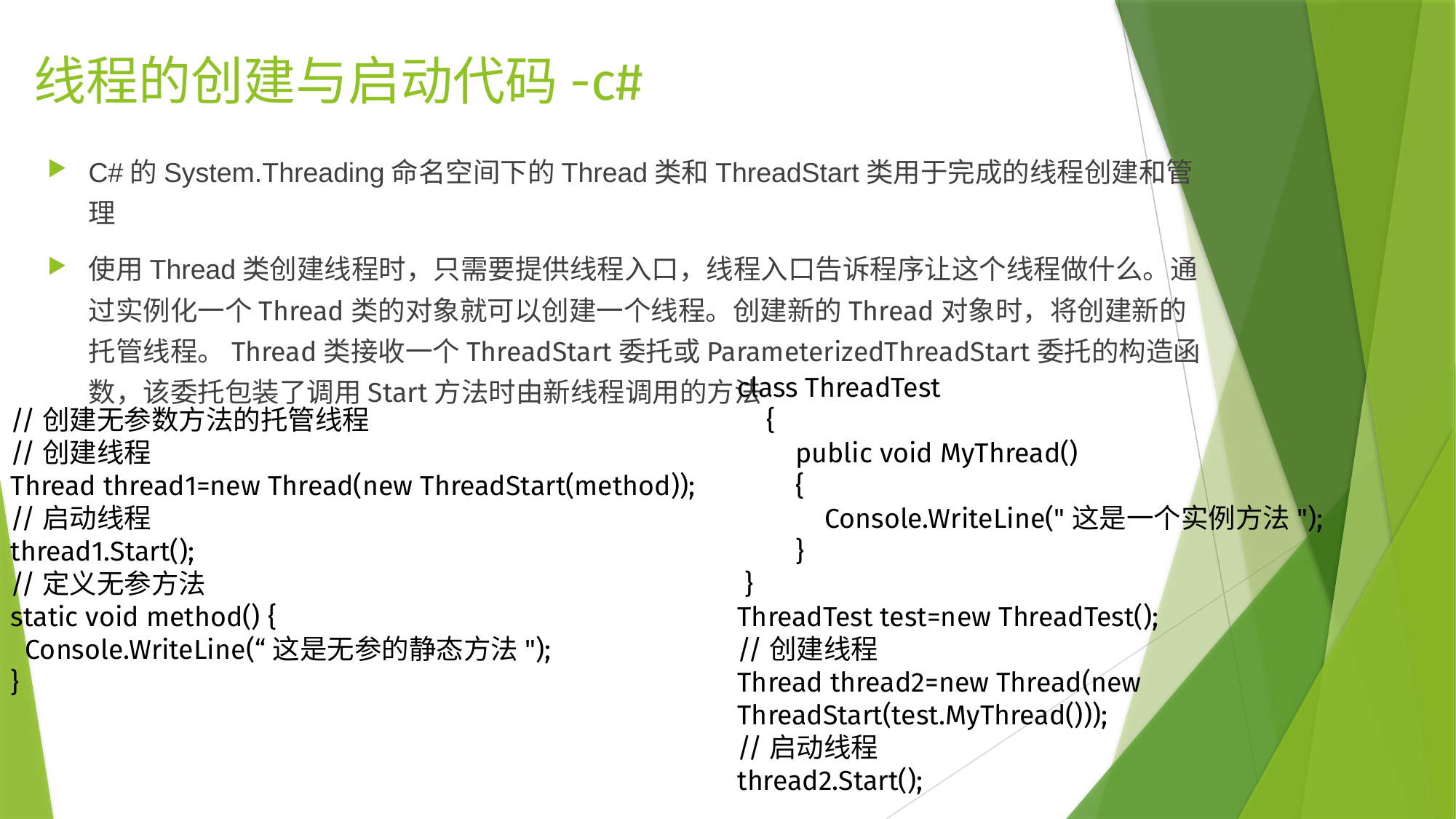

# 线程的创建与启动代码-c#
C#的System.Threading命名空间下的Thread类和ThreadStart类用于完成的线程创建和管理
使用Thread类创建线程时，只需要提供线程入口，线程入口告诉程序让这个线程做什么。通过实例化一个Thread类的对象就可以创建一个线程。创建新的Thread对象时，将创建新的托管线程。Thread类接收一个ThreadStart委托或ParameterizedThreadStart委托的构造函数，该委托包装了调用Start方法时由新线程调用的方法
class ThreadTest
    {
        public void MyThread()
        {
            Console.WriteLine("这是一个实例方法");
        }
 }
ThreadTest test=new ThreadTest();
//创建线程
Thread thread2=new Thread(new ThreadStart(test.MyThread()));
//启动线程
thread2.Start();
//创建无参数方法的托管线程
//创建线程
Thread thread1=new Thread(new ThreadStart(method));
//启动线程
thread1.Start();
//定义无参方法
static void method() {
  Console.WriteLine(“这是无参的静态方法");
}